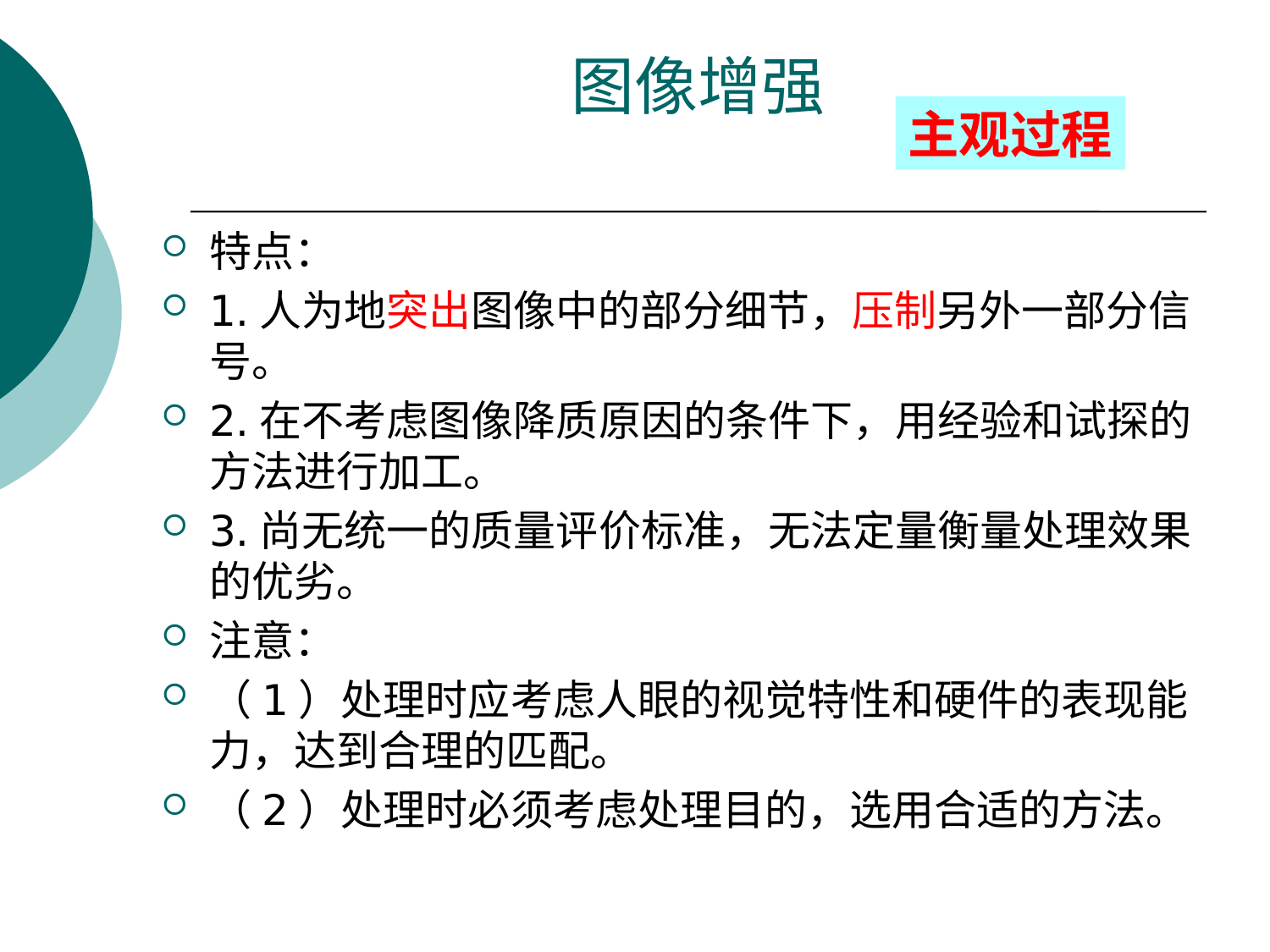

# 图像增强
主观过程
特点：
1.人为地突出图像中的部分细节，压制另外一部分信号。
2.在不考虑图像降质原因的条件下，用经验和试探的方法进行加工。
3.尚无统一的质量评价标准，无法定量衡量处理效果的优劣。
注意：
（1）处理时应考虑人眼的视觉特性和硬件的表现能力，达到合理的匹配。
（2）处理时必须考虑处理目的，选用合适的方法。
6